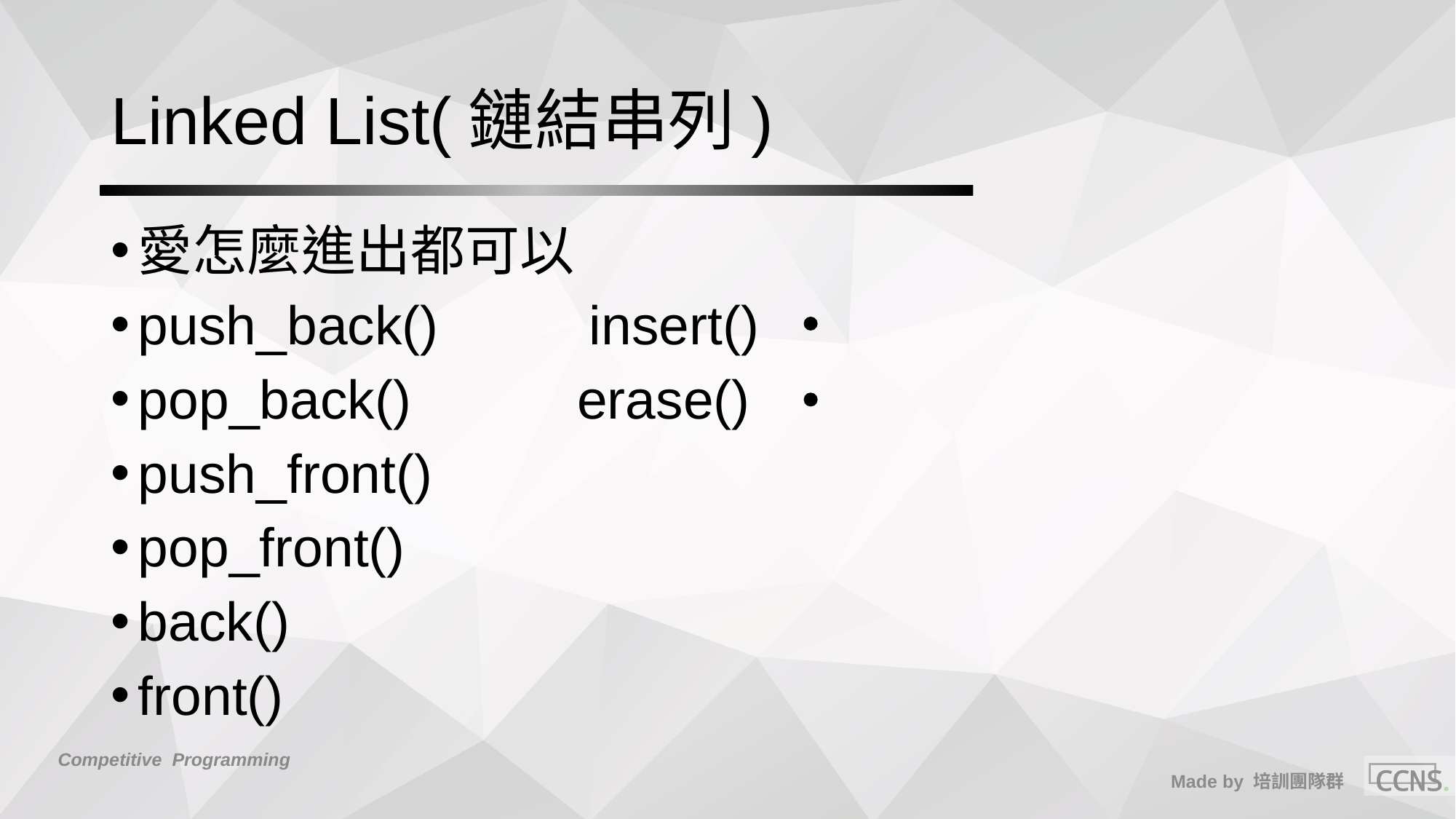

# Linked List(鏈結串列)
愛怎麼進出都可以
push_back()          insert()
pop_back()           erase()
push_front()
pop_front()
back()
front()